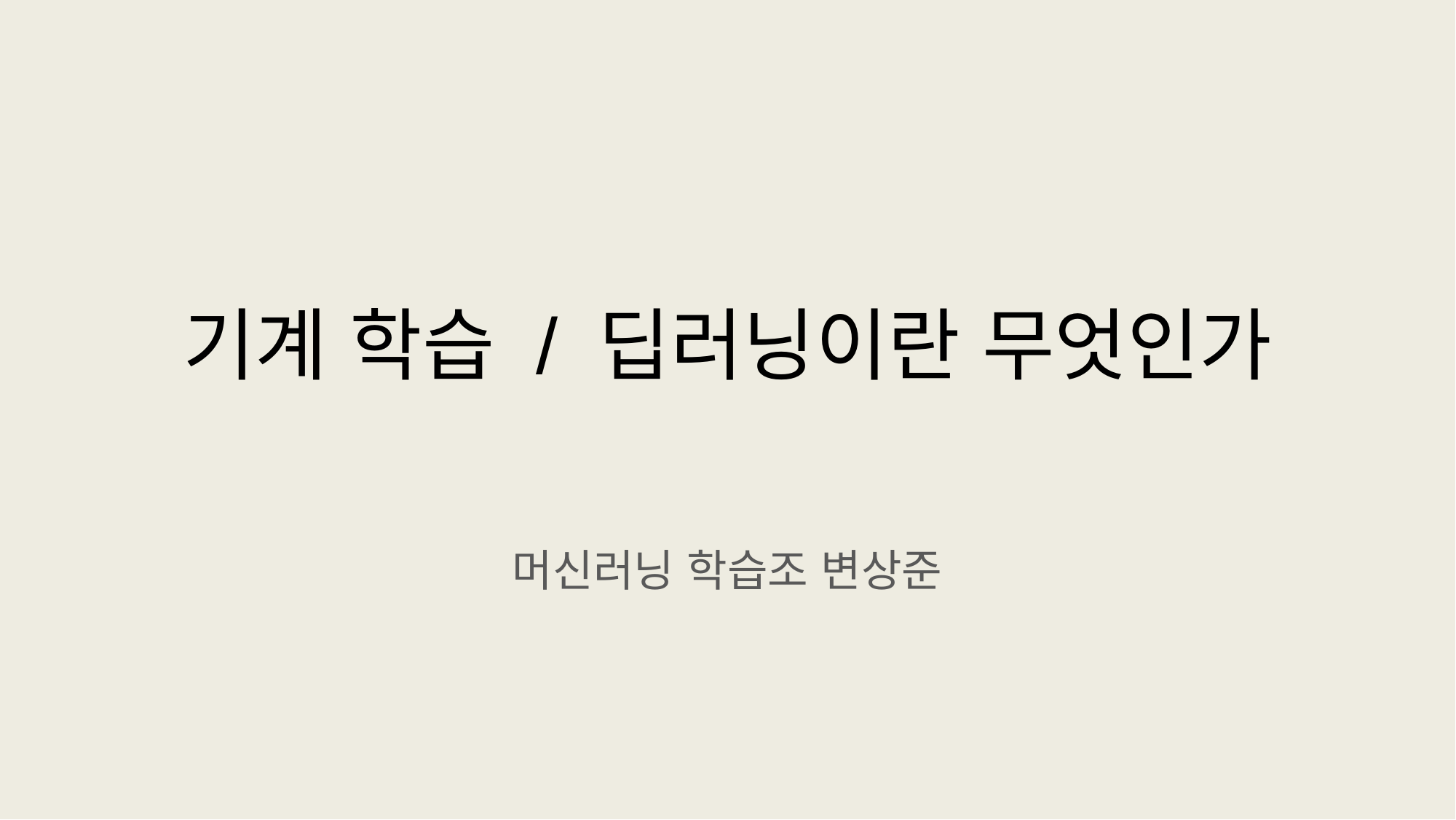

# 기계 학습 / 딥러닝이란 무엇인가
머신러닝 학습조 변상준